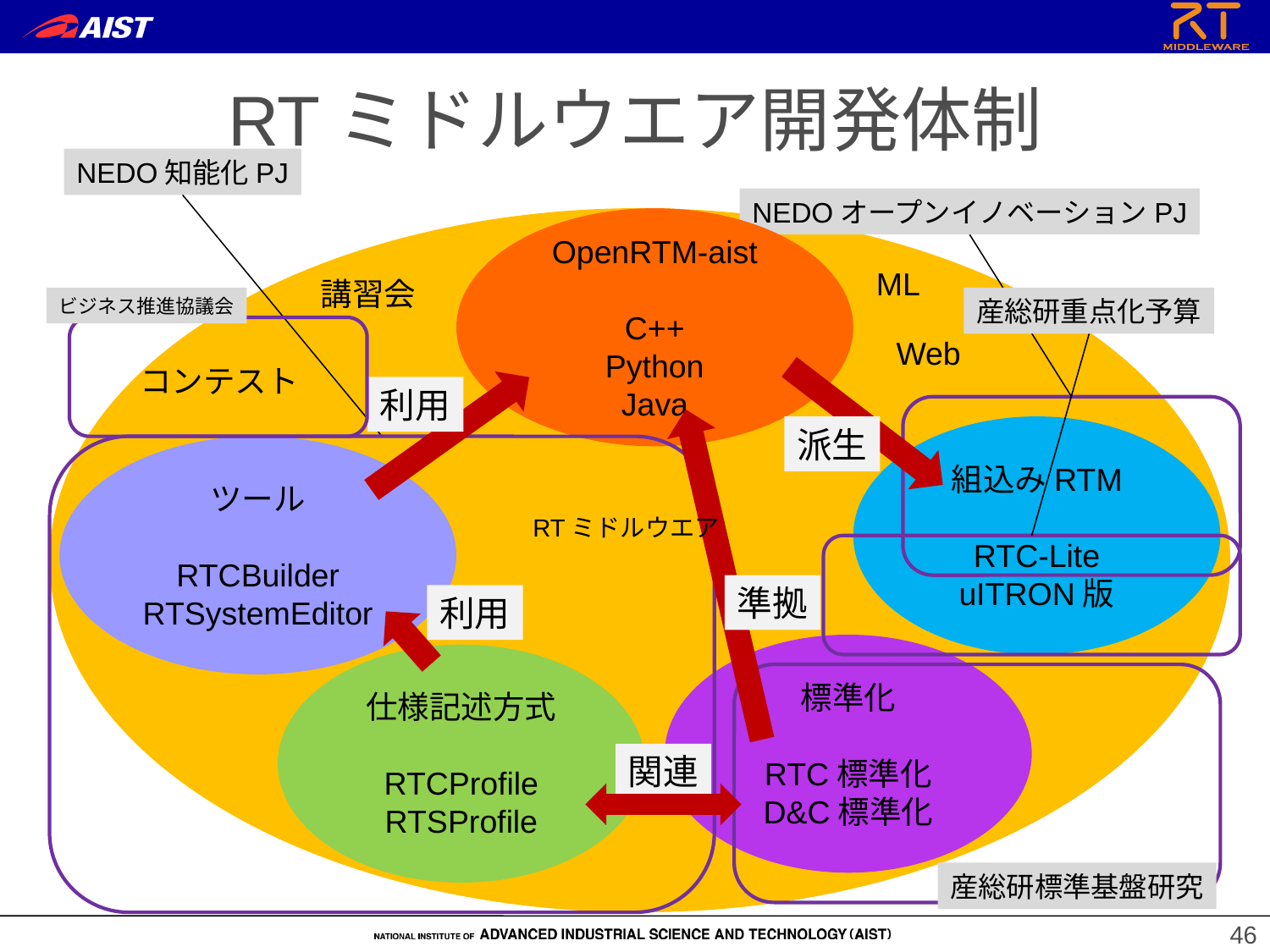

# RTミドルウエア開発体制
NEDO知能化PJ
NEDOオープンイノベーションPJ

OpenRTM-aist

C++
Python
Java
ML
講習会
ビジネス推進協議会
産総研重点化予算

Web

コンテスト
利用

派生
組込みRTM

RTC-Lite
uITRON版

ツール

RTCBuilder
RTSystemEditor
RTミドルウエア

準拠
利用

標準化

RTC標準化
D&C標準化
仕様記述方式

RTCProfile
RTSProfile

関連

産総研標準基盤研究
46